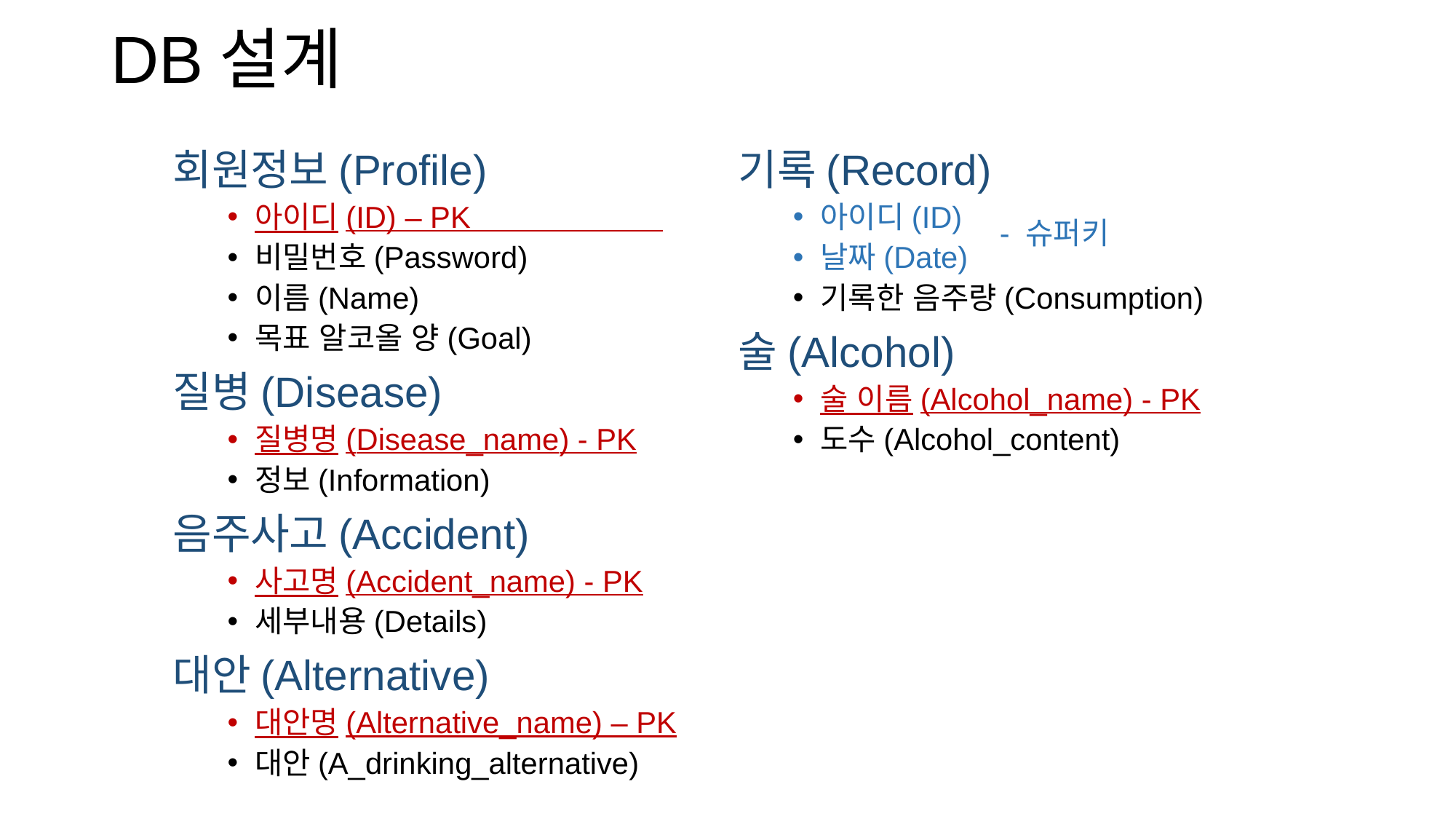

# DB설계
회원정보(Profile)
아이디(ID) – PK
비밀번호(Password)
이름(Name)
목표 알코올 양(Goal)
질병(Disease)
질병명(Disease_name) - PK
정보(Information)
음주사고(Accident)
사고명(Accident_name) - PK
세부내용(Details)
대안(Alternative)
대안명(Alternative_name) – PK
대안(A_drinking_alternative)

기록(Record)
아이디(ID)
날짜(Date)
기록한 음주량(Consumption)
술(Alcohol)
술 이름(Alcohol_name) - PK
도수(Alcohol_content)

- 슈퍼키